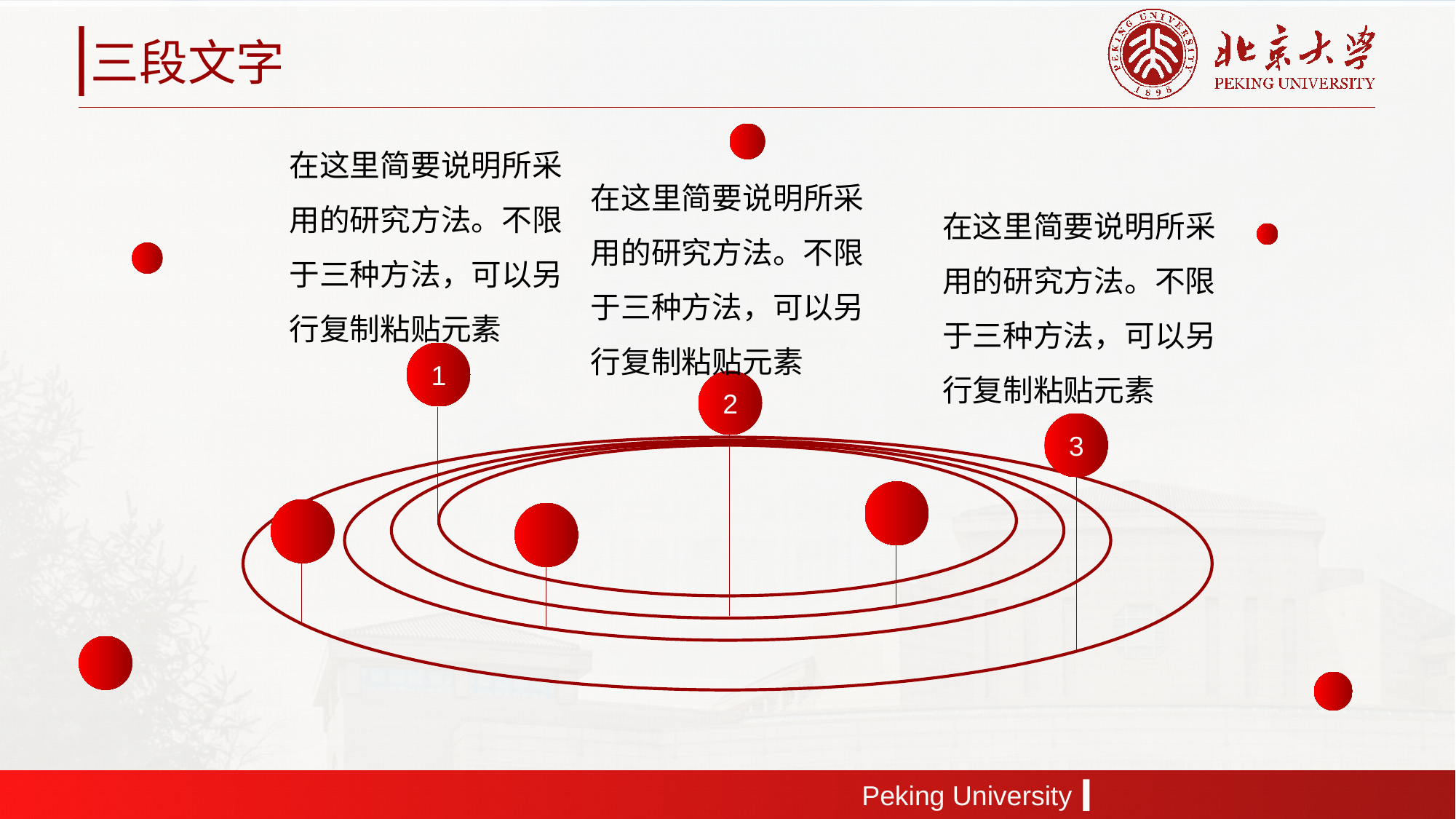

三段文字

在这里简要说明所采用的研究方法。不限于三种方法，可以另行复制粘贴元素

在这里简要说明所采用的研究方法。不限于三种方法，可以另行复制粘贴元素
在这里简要说明所采用的研究方法。不限于三种方法，可以另行复制粘贴元素

1
2
3